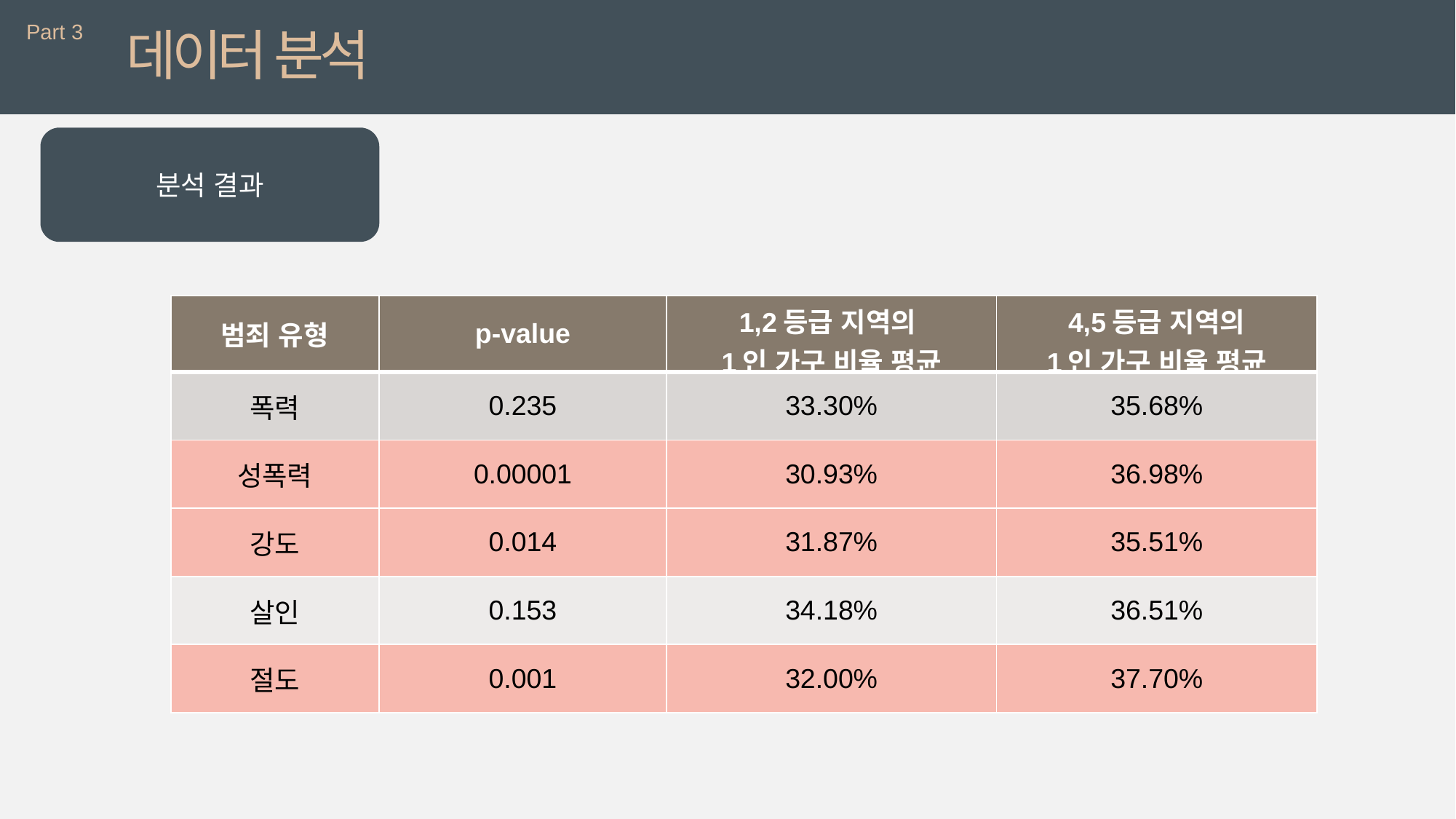

Part 3
데이터 분석

분석 결과

| 범죄 유형 | p-value | 1,2등급 지역의 1인 가구 비율 평균 | 4,5등급 지역의 1인 가구 비율 평균 |
| --- | --- | --- | --- |
| 폭력 | 0.235 | 33.30% | 35.68% |
| 성폭력 | 0.00001 | 30.93% | 36.98% |
| 강도 | 0.014 | 31.87% | 35.51% |
| 살인 | 0.153 | 34.18% | 36.51% |
| 절도 | 0.001 | 32.00% | 37.70% |